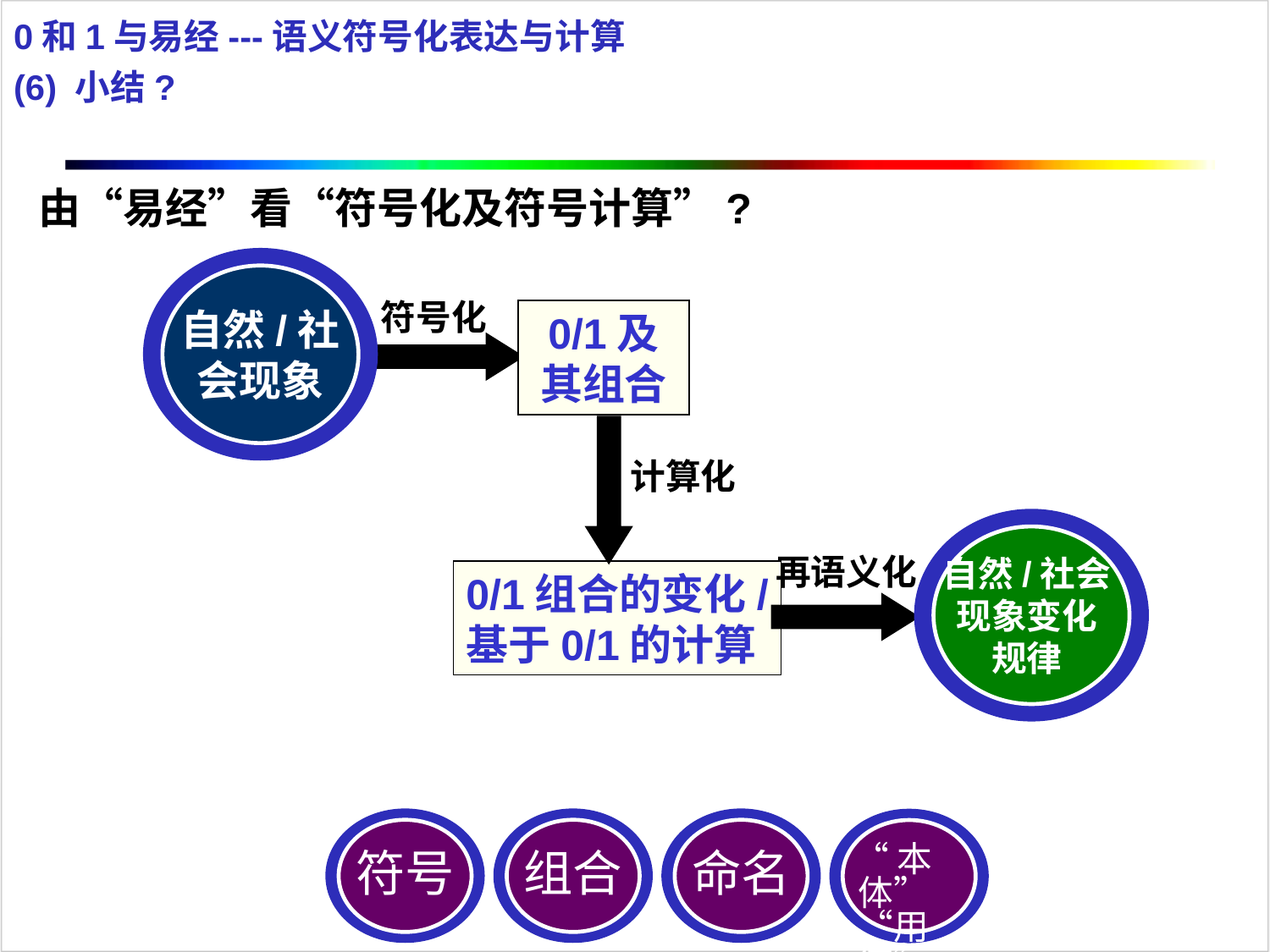

0和1与易经---语义符号化表达与计算
(6) 小结?
由“易经”看“符号化及符号计算”?

自然/社会现象
符号化
0/1及其组合

计算化

自然/社会现象变化规律
再语义化
0/1组合的变化/
基于0/1的计算

符号

组合

命名

“本体” “用体”